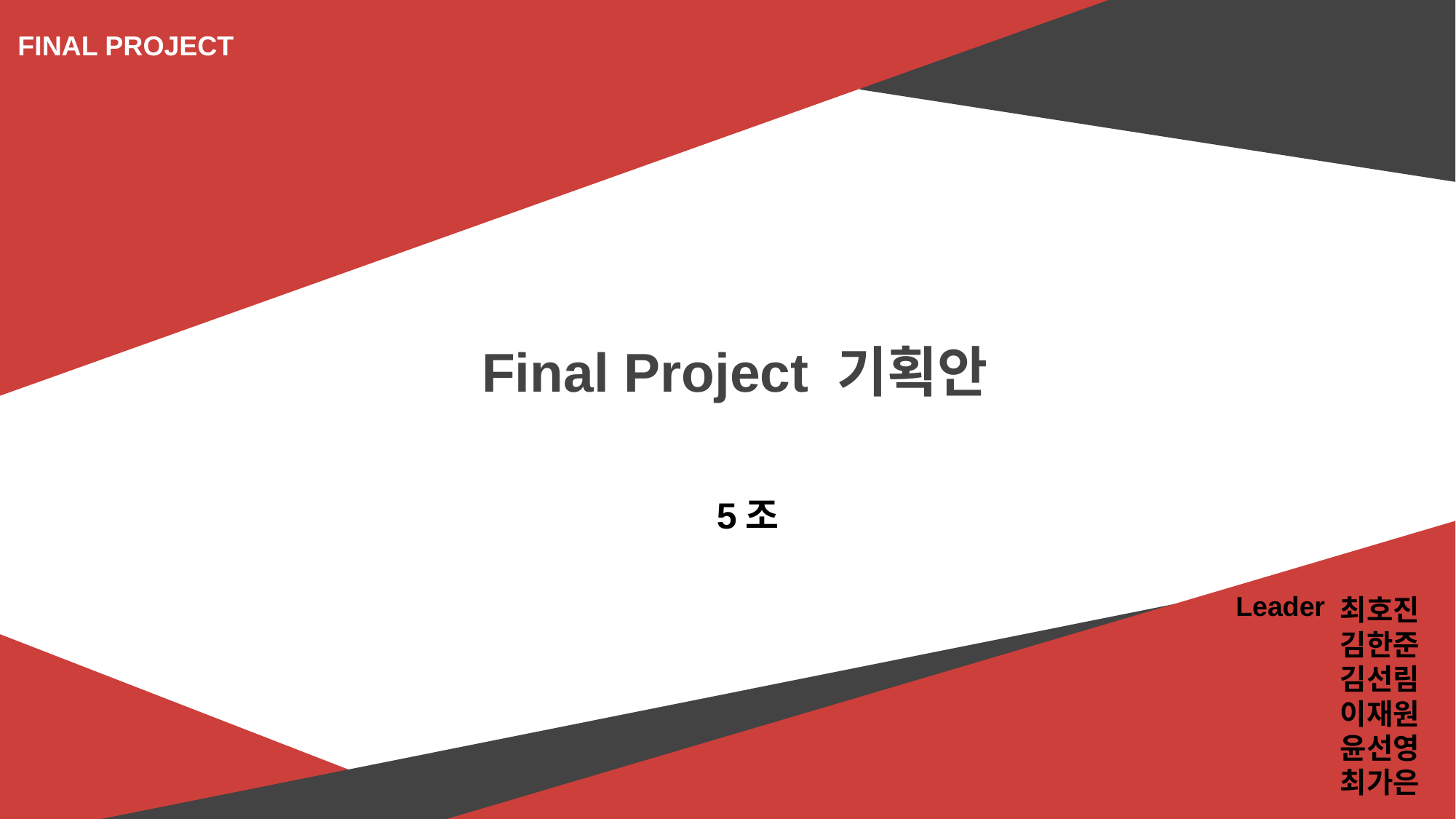

cyber bullying

FINAL PROJECT
# Final Project 기획안
5조

최호진
김한준
김선림
이재원
윤선영
최가은
Leader